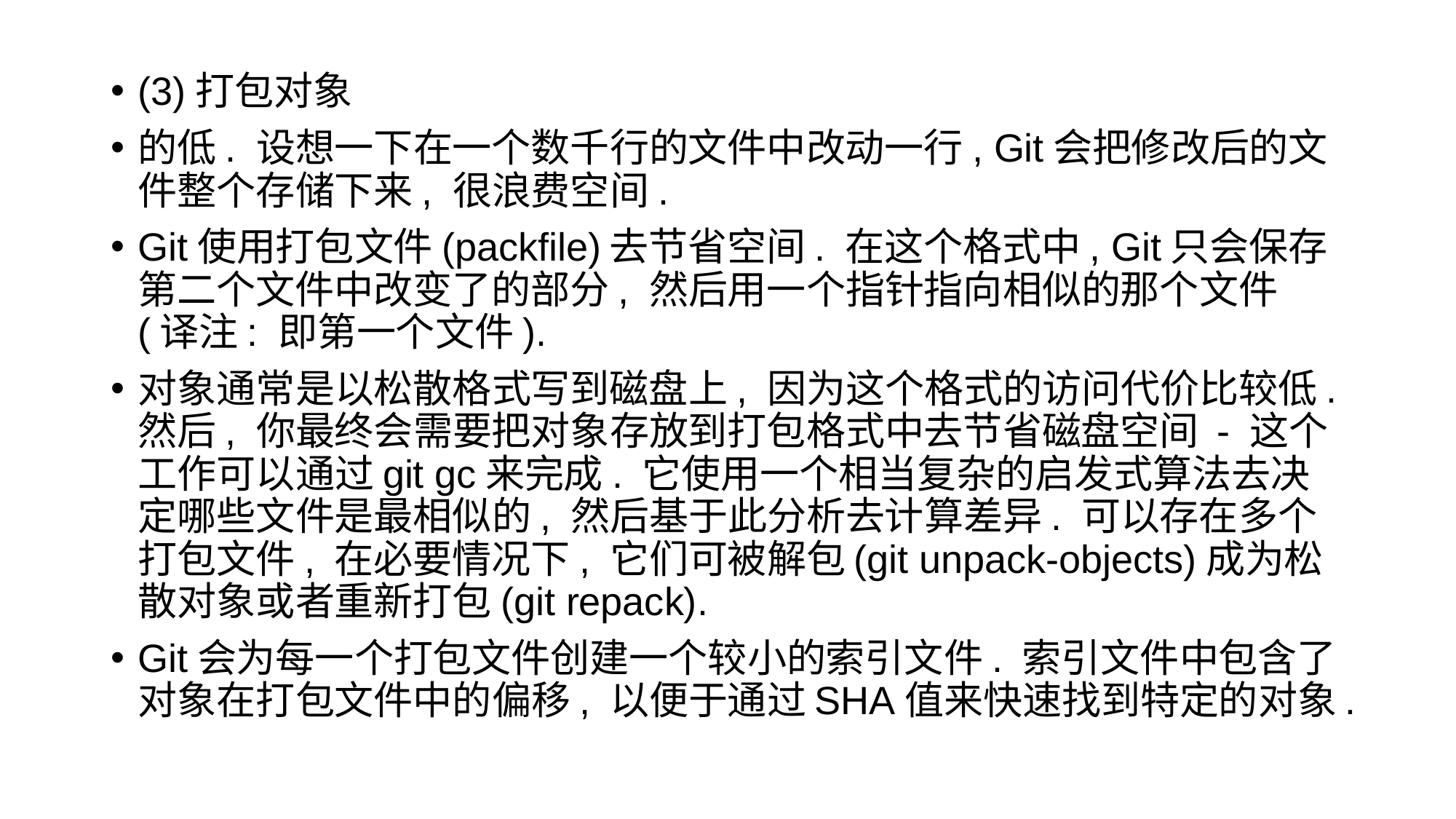

(3)打包对象
的低. 设想一下在一个数千行的文件中改动一行, Git会把修改后的文件整个存储下来, 很浪费空间.
Git使用打包文件(packfile)去节省空间. 在这个格式中, Git只会保存第二个文件中改变了的部分, 然后用一个指针指向相似的那个文件(译注: 即第一个文件).
对象通常是以松散格式写到磁盘上, 因为这个格式的访问代价比较低. 然后, 你最终会需要把对象存放到打包格式中去节省磁盘空间 - 这个工作可以通过git gc来完成. 它使用一个相当复杂的启发式算法去决定哪些文件是最相似的, 然后基于此分析去计算差异. 可以存在多个打包文件, 在必要情况下, 它们可被解包(git unpack-objects)成为松散对象或者重新打包(git repack).
Git会为每一个打包文件创建一个较小的索引文件. 索引文件中包含了对象在打包文件中的偏移, 以便于通过SHA值来快速找到特定的对象.